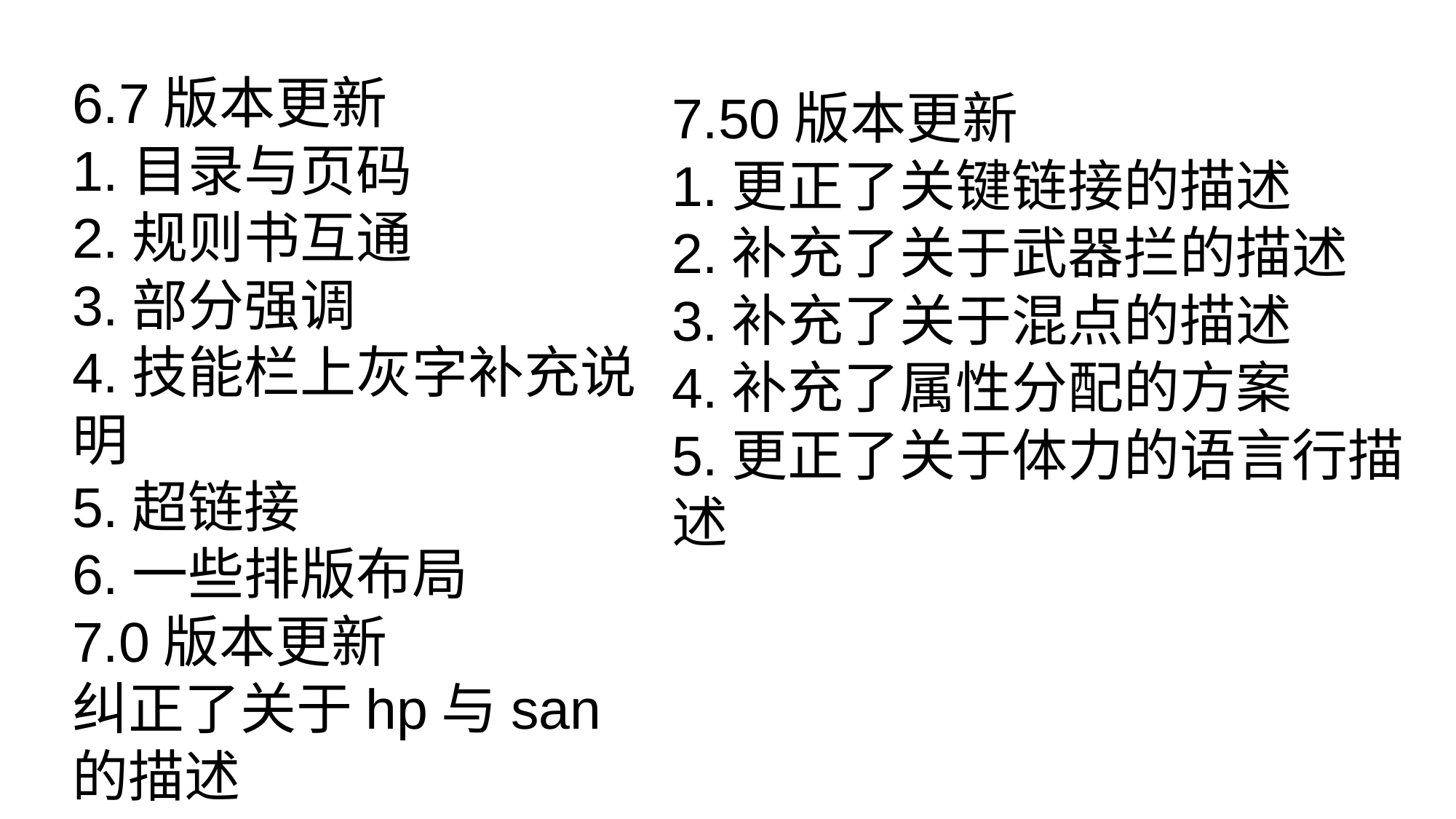

6.7版本更新
1.目录与页码
2.规则书互通
3.部分强调
4.技能栏上灰字补充说明
5.超链接
6.一些排版布局
7.0版本更新
纠正了关于hp与san的描述
7.50版本更新
1.更正了关键链接的描述
2.补充了关于武器拦的描述
3.补充了关于混点的描述
4.补充了属性分配的方案
5.更正了关于体力的语言行描述